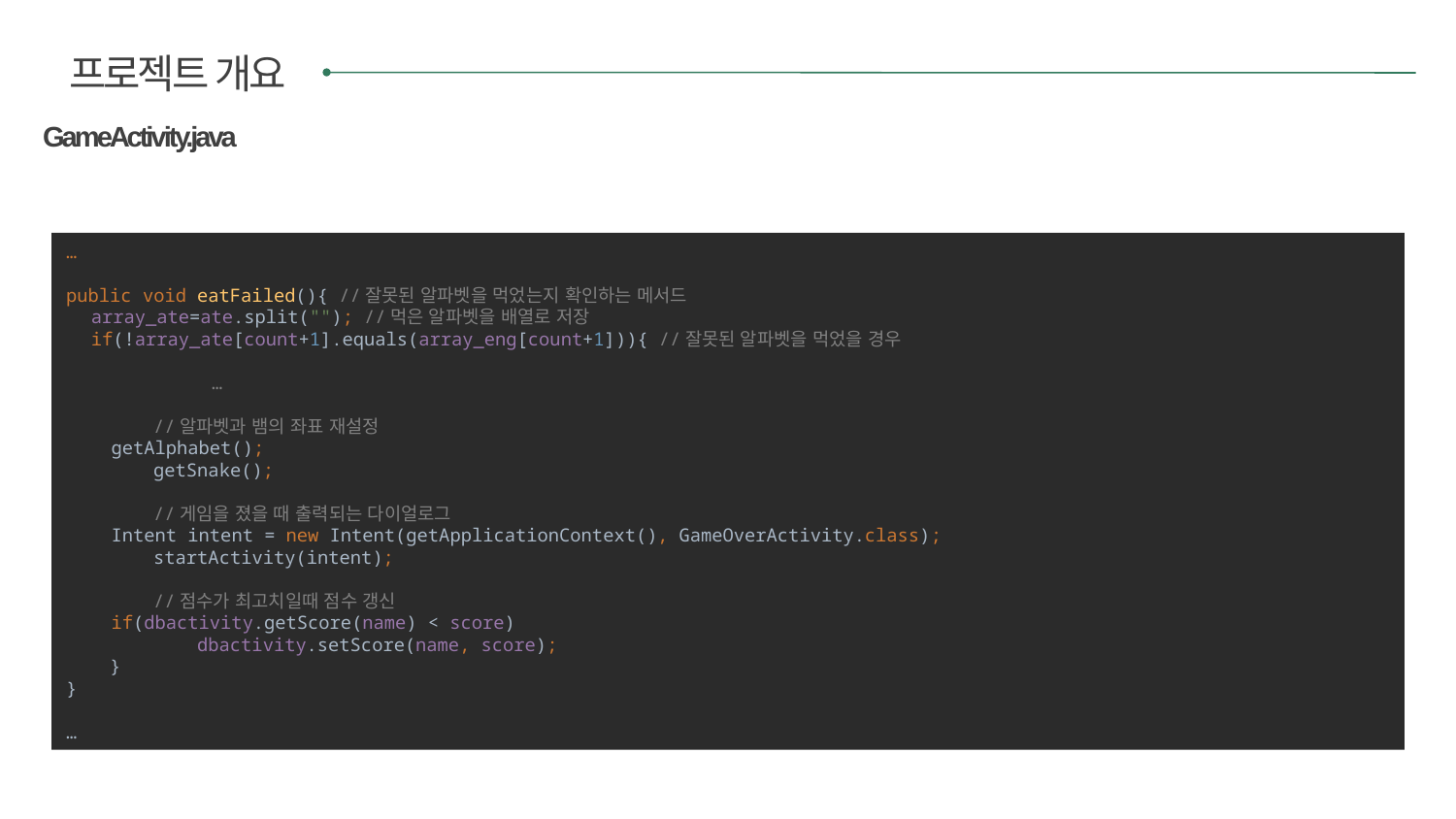

프로젝트 개요
GameActivity.java
…

public void eatFailed(){ //잘못된 알파벳을 먹었는지 확인하는 메서드
    array_ate=ate.split(""); //먹은 알파벳을 배열로 저장
    if(!array_ate[count+1].equals(array_eng[count+1])){ //잘못된 알파벳을 먹었을 경우
	…
        //알파벳과 뱀의 좌표 재설정
        getAlphabet();
        getSnake();
        //게임을 졌을 때 출력되는 다이얼로그
        Intent intent = new Intent(getApplicationContext(), GameOverActivity.class);
        startActivity(intent);
        //점수가 최고치일때 점수 갱신
        if(dbactivity.getScore(name) < score)
            dbactivity.setScore(name, score);
    }
}

…